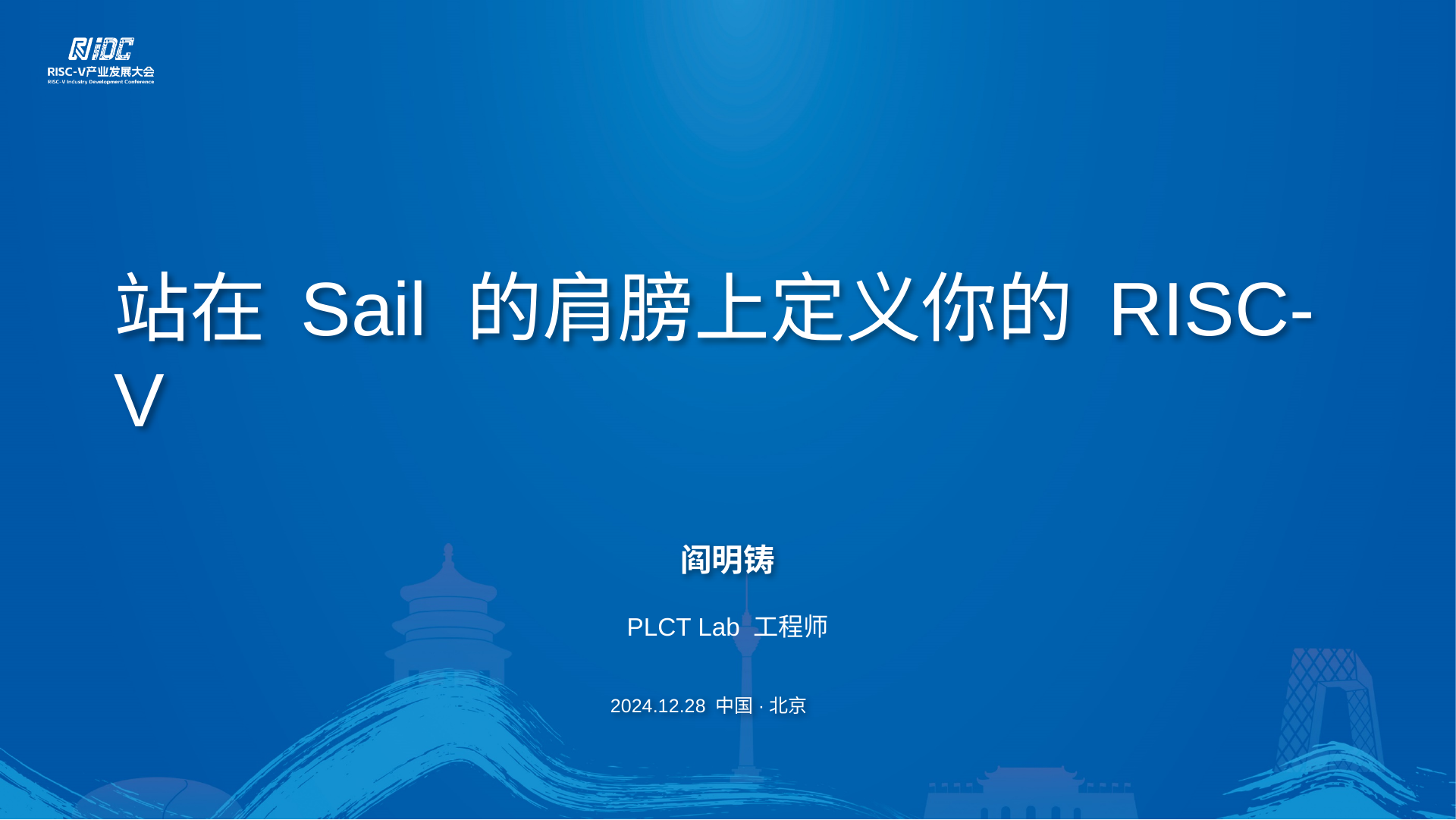

站在 Sail 的肩膀上定义你的 RISC-V
阎明铸
PLCT Lab 工程师
2024.12.28 中国·北京